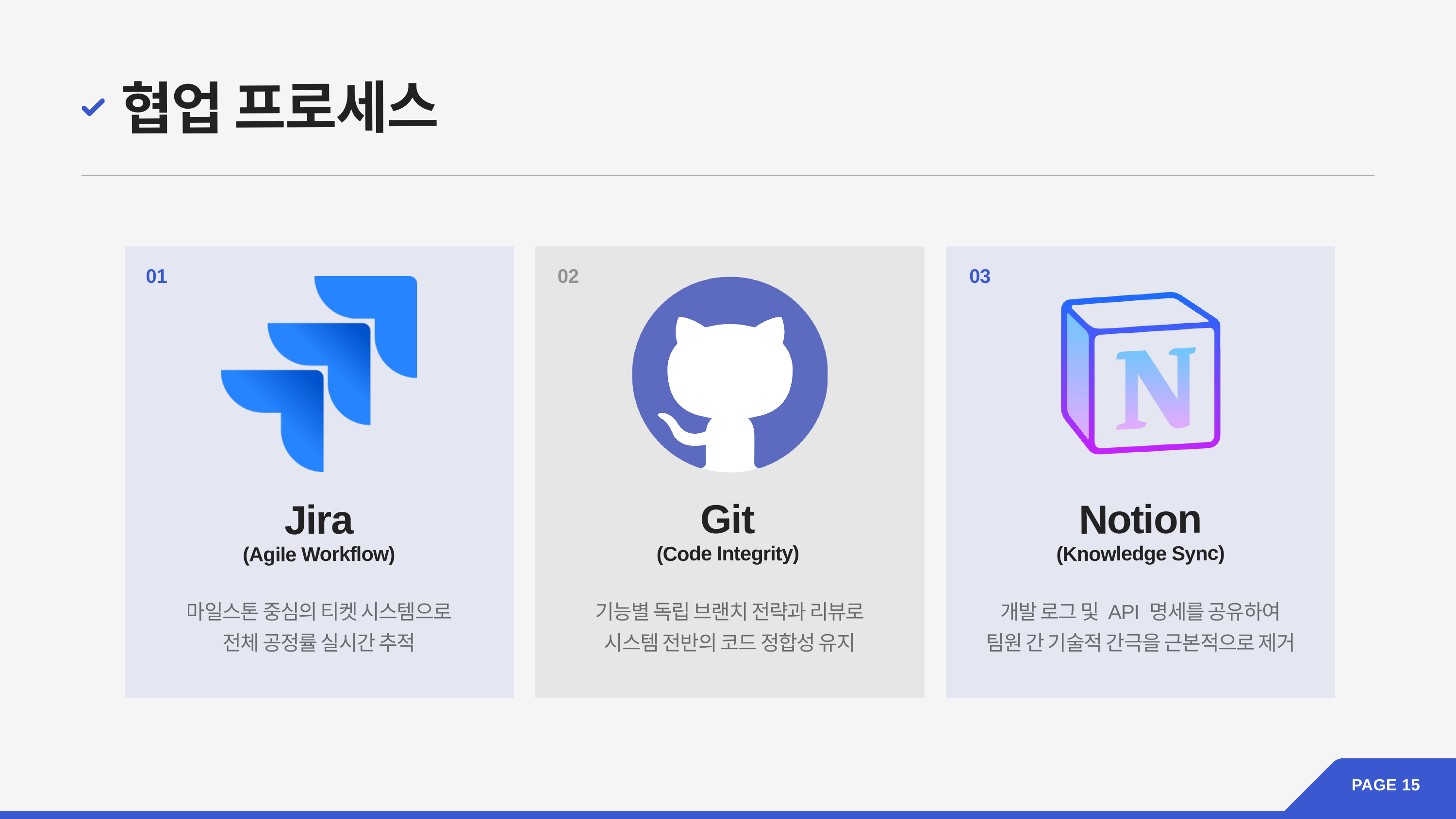

협업 프로세스

01
02
03

Git
(Code Integrity)
Notion
(Knowledge Sync)
Jira
(Agile Workflow)
마일스톤 중심의 티켓 시스템으로
전체 공정률 실시간 추적
기능별 독립 브랜치 전략과 리뷰로
시스템 전반의 코드 정합성 유지
개발 로그 및 API 명세를 공유하여
팀원 간 기술적 간극을 근본적으로 제거

PAGE 15